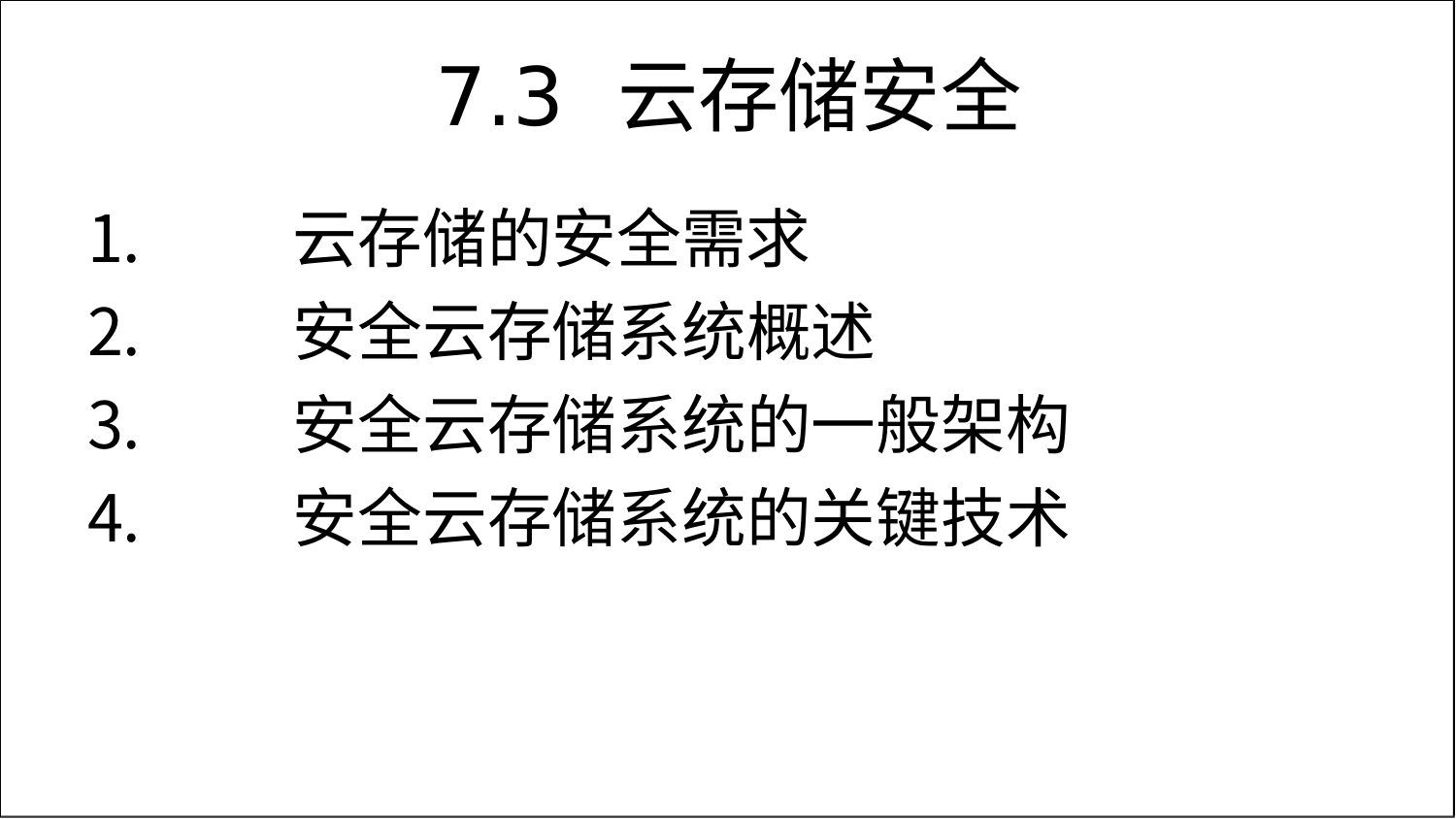

# 7.3	云存储安全
云存储的安全需求
安全云存储系统概述
安全云存储系统的一般架构
安全云存储系统的关键技术